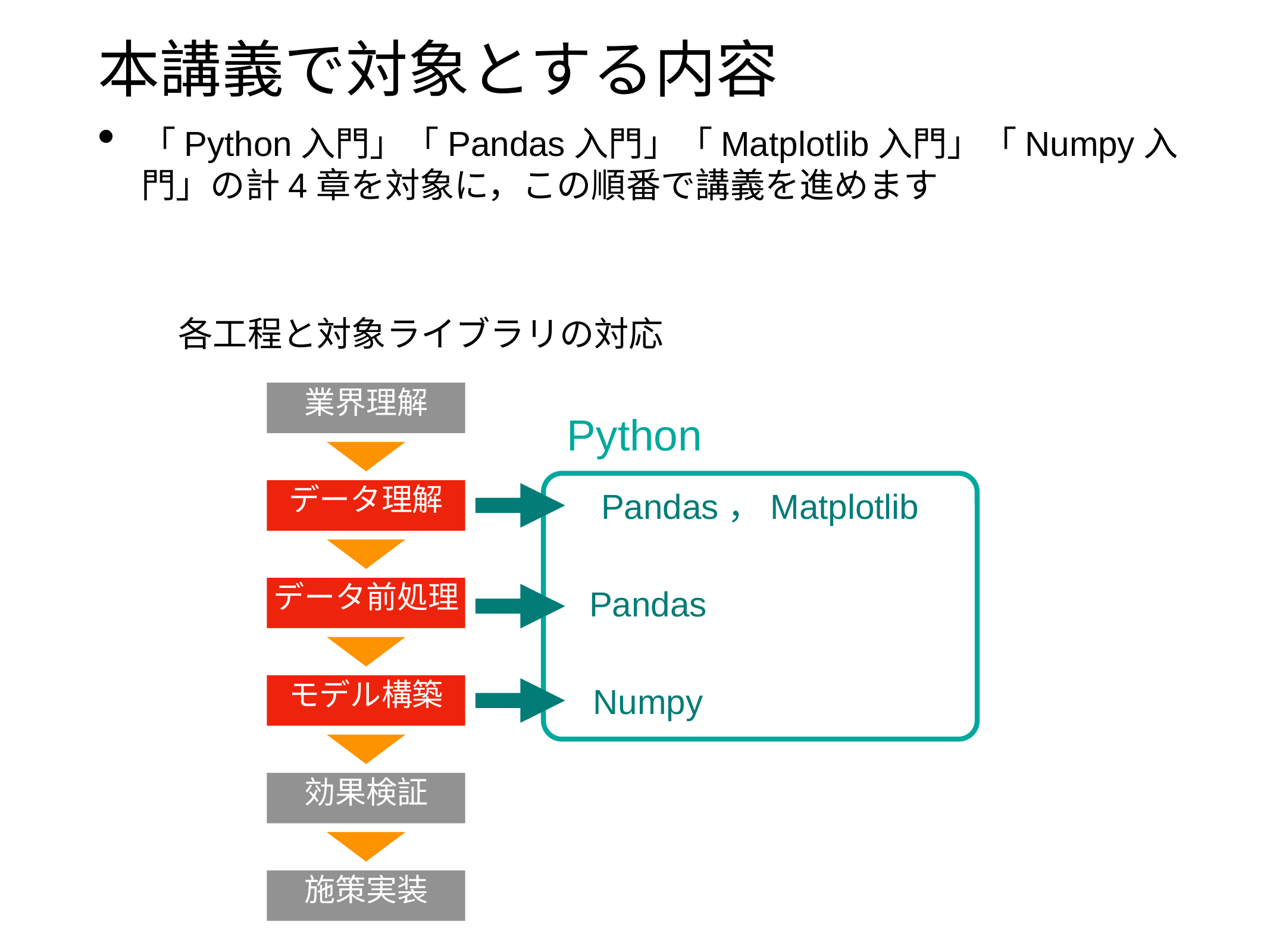

# 本講義で対象とする内容
「Python入門」「Pandas入門」「Matplotlib入門」「Numpy入門」の計4章を対象に，この順番で講義を進めます
各工程と対象ライブラリの対応
業界理解
Python

データ理解
Pandas，Matplotlib

データ前処理
Pandas

モデル構築

Numpy

効果検証

施策実装